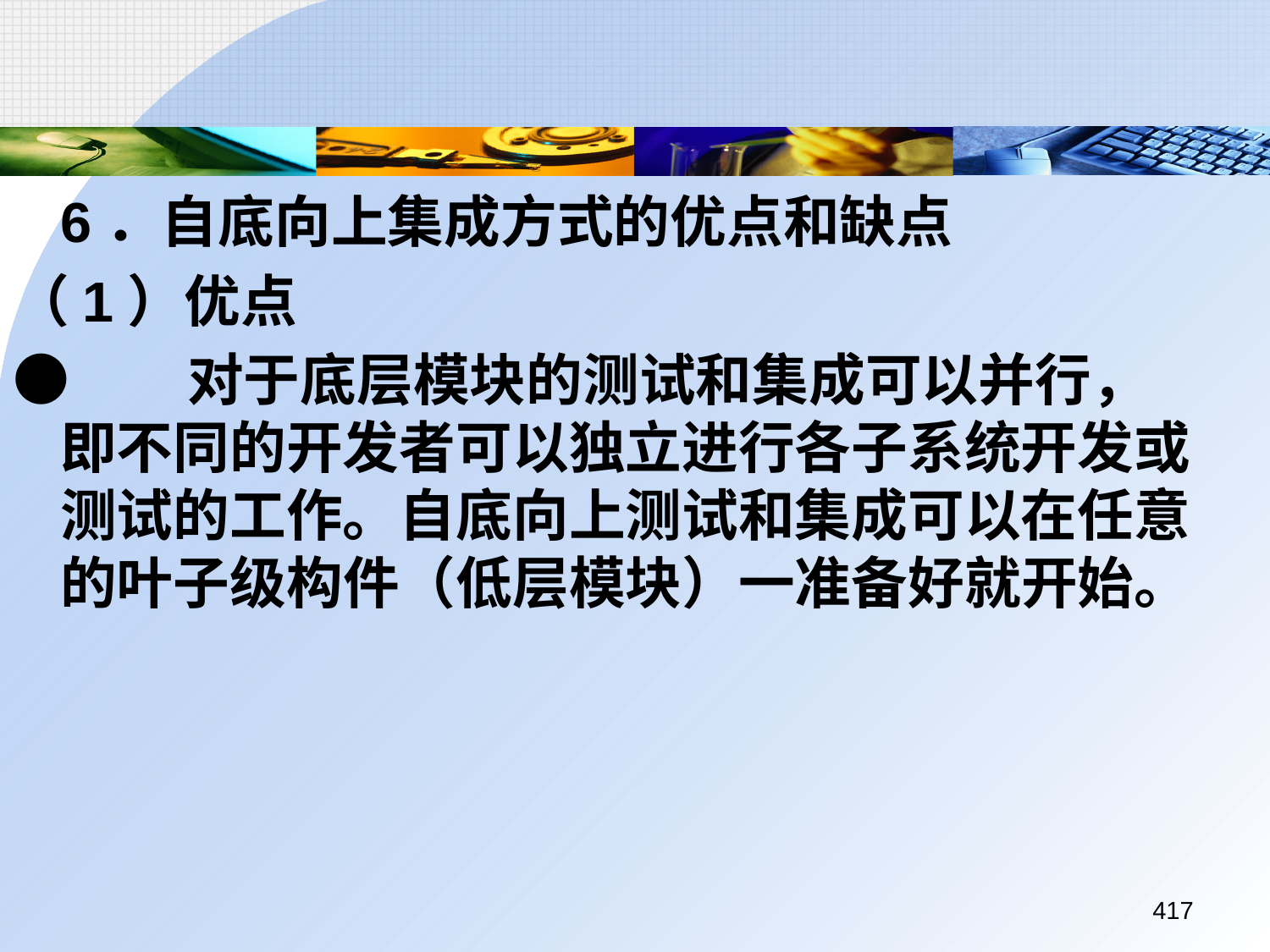

6．自底向上集成方式的优点和缺点
（1）优点
●	对于底层模块的测试和集成可以并行，即不同的开发者可以独立进行各子系统开发或测试的工作。自底向上测试和集成可以在任意的叶子级构件（低层模块）一准备好就开始。
417